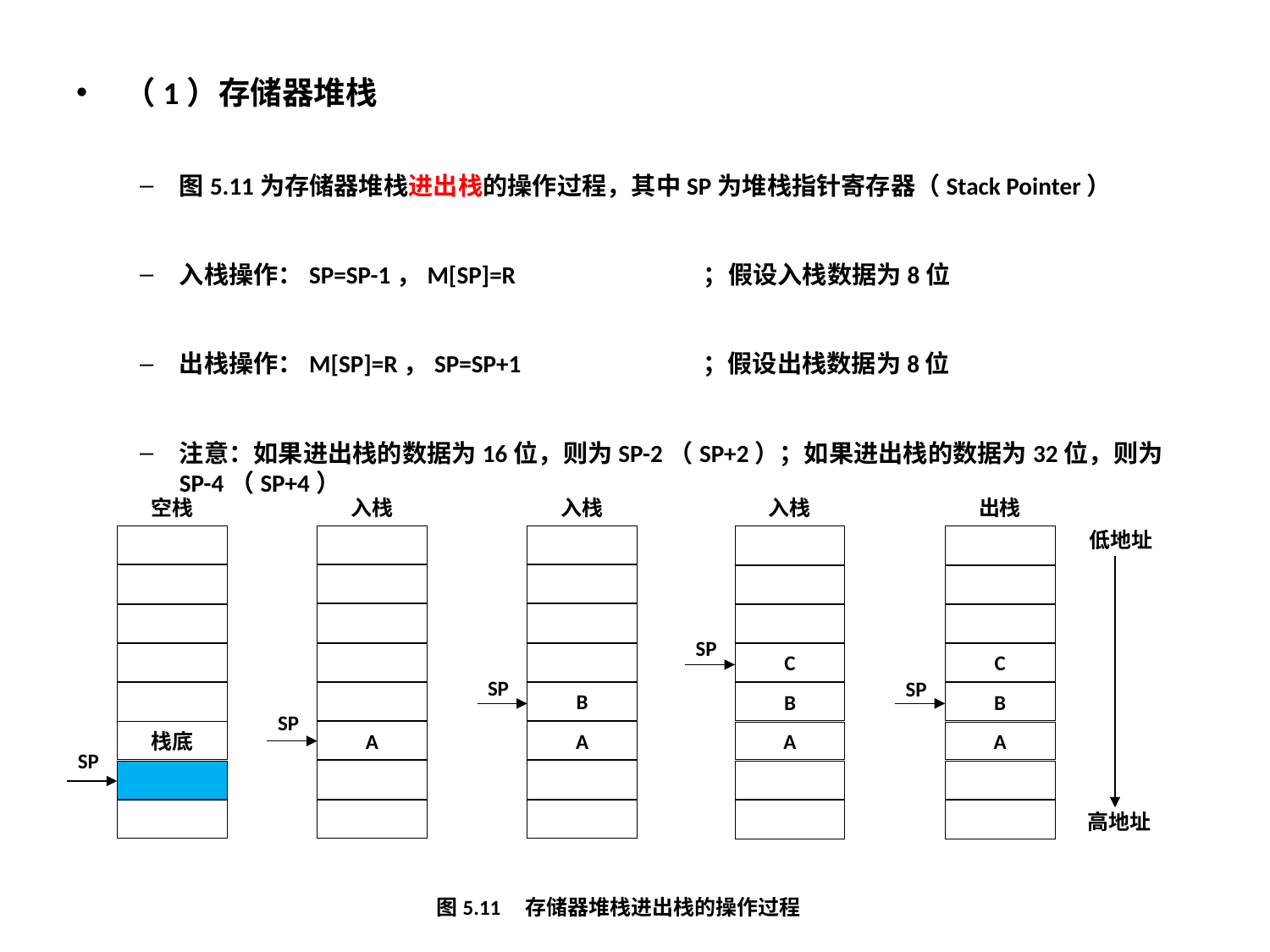

（1）存储器堆栈

图5.11为存储器堆栈进出栈的操作过程，其中SP为堆栈指针寄存器（Stack Pointer）

入栈操作：SP=SP-1，M[SP]=R                                 ；假设入栈数据为8位

出栈操作：M[SP]=R，SP=SP+1                                ；假设出栈数据为8位

注意：如果进出栈的数据为16位，则为SP-2（SP+2）；如果进出栈的数据为32位，则为SP-4（SP+4）

入栈

A

SP
入栈

B
A

SP
空栈

栈底

SP
入栈

C
B
A

SP
出栈

C
B
A

SP
低地址
高地址
图5.11    存储器堆栈进出栈的操作过程